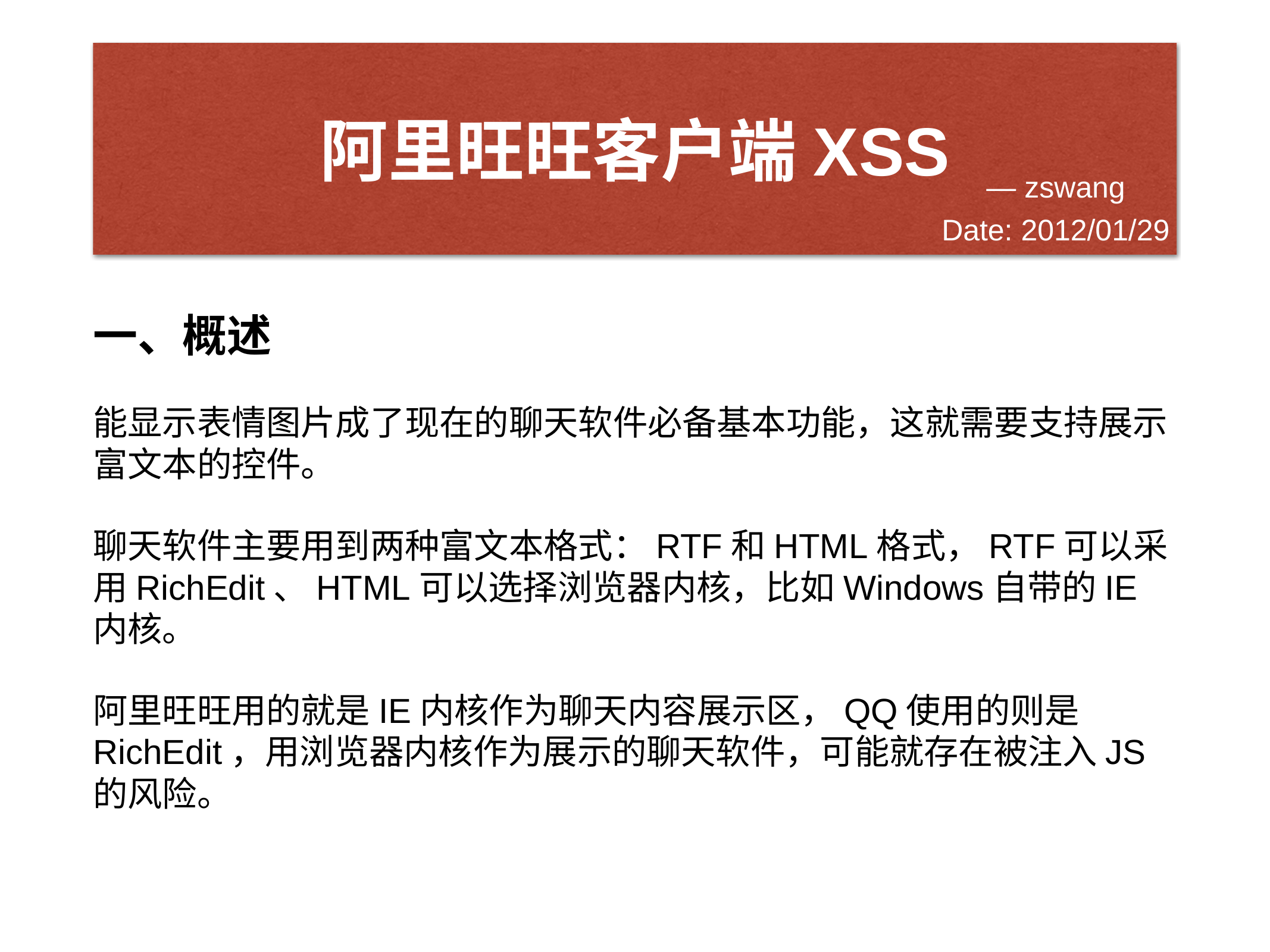

# 阿里旺旺客户端XSS
— zswang
Date: 2012/01/29
一、概述
能显示表情图片成了现在的聊天软件必备基本功能，这就需要支持展示富文本的控件。
聊天软件主要用到两种富文本格式：RTF和HTML格式，RTF可以采用RichEdit、HTML可以选择浏览器内核，比如Windows自带的IE内核。
阿里旺旺用的就是IE内核作为聊天内容展示区，QQ使用的则是RichEdit，用浏览器内核作为展示的聊天软件，可能就存在被注入JS的风险。